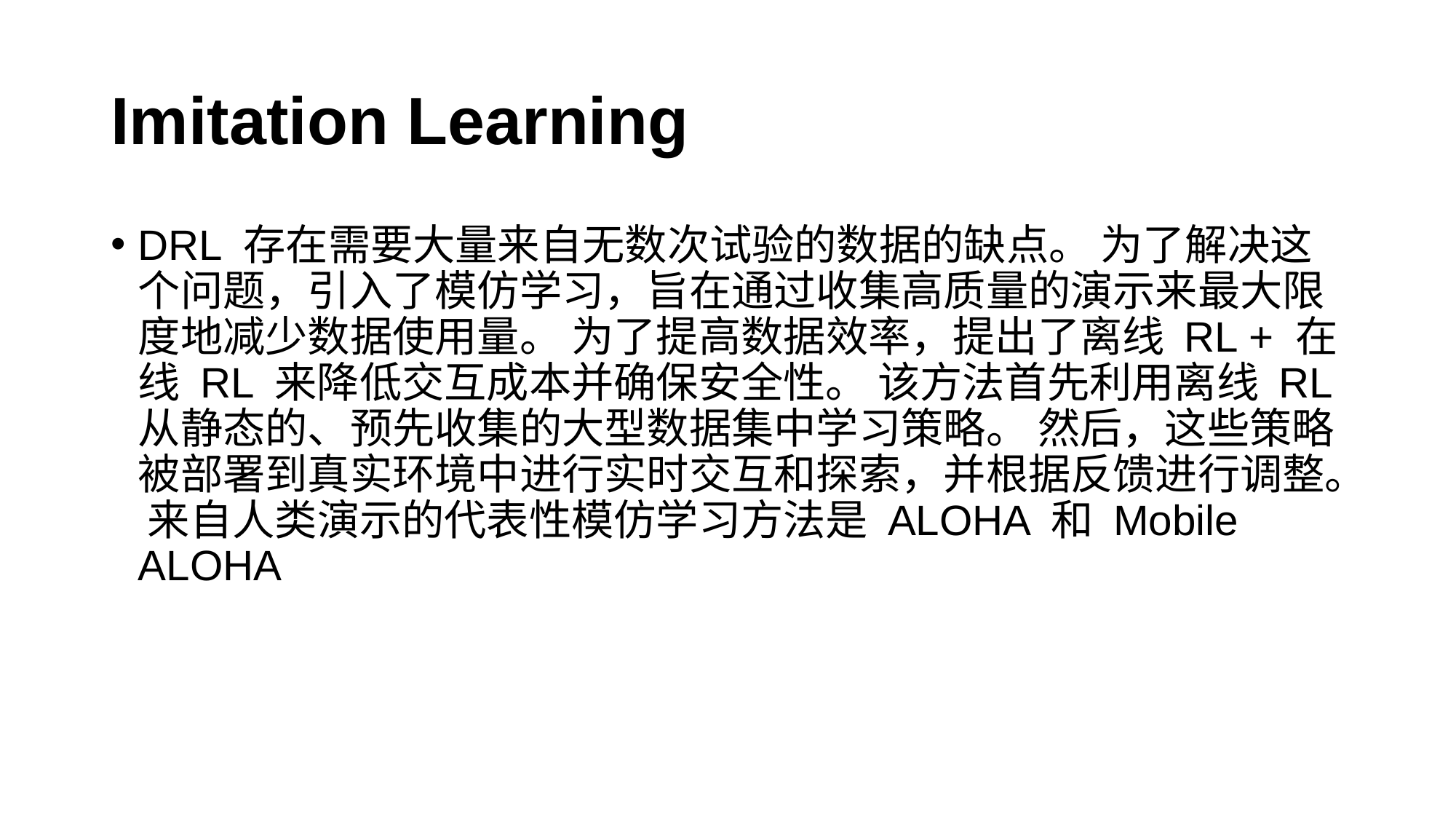

# Imitation Learning
DRL 存在需要大量来自无数次试验的数据的缺点。 为了解决这个问题，引入了模仿学习，旨在通过收集高质量的演示来最大限度地减少数据使用量。 为了提高数据效率，提出了离线 RL + 在线 RL 来降低交互成本并确保安全性。 该方法首先利用离线 RL 从静态的、预先收集的大型数据集中学习策略。 然后，这些策略被部署到真实环境中进行实时交互和探索，并根据反馈进行调整。 来自人类演示的代表性模仿学习方法是 ALOHA 和 Mobile ALOHA